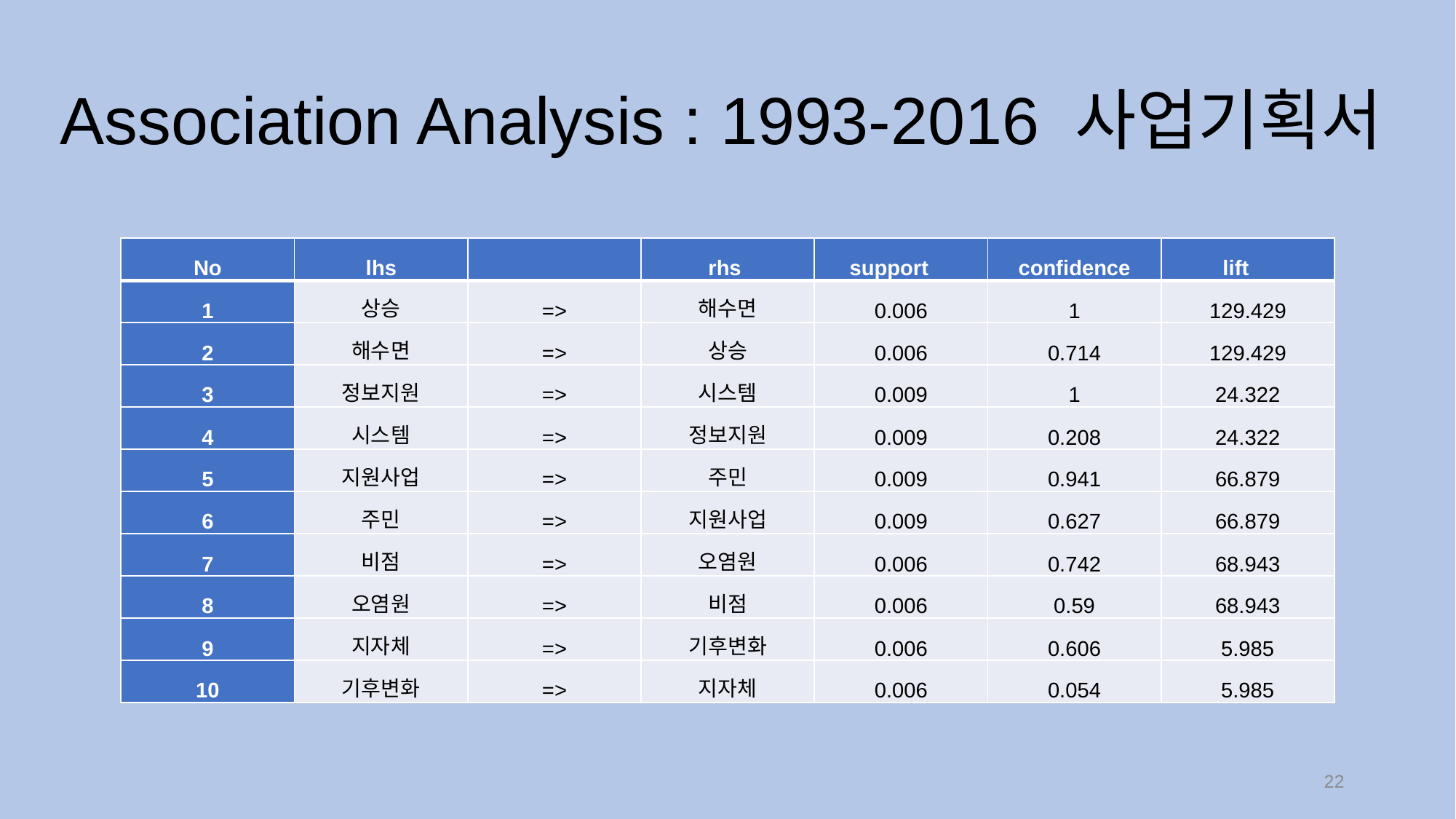

# Association Analysis : 1993-2016 사업기획서
| No | lhs |  | rhs | support | confidence | lift |
| --- | --- | --- | --- | --- | --- | --- |
| 1 | 상승 | => | 해수면 | 0.006 | 1 | 129.429 |
| 2 | 해수면 | => | 상승 | 0.006 | 0.714 | 129.429 |
| 3 | 정보지원 | => | 시스템 | 0.009 | 1 | 24.322 |
| 4 | 시스템 | => | 정보지원 | 0.009 | 0.208 | 24.322 |
| 5 | 지원사업 | => | 주민 | 0.009 | 0.941 | 66.879 |
| 6 | 주민 | => | 지원사업 | 0.009 | 0.627 | 66.879 |
| 7 | 비점 | => | 오염원 | 0.006 | 0.742 | 68.943 |
| 8 | 오염원 | => | 비점 | 0.006 | 0.59 | 68.943 |
| 9 | 지자체 | => | 기후변화 | 0.006 | 0.606 | 5.985 |
| 10 | 기후변화 | => | 지자체 | 0.006 | 0.054 | 5.985 |
22